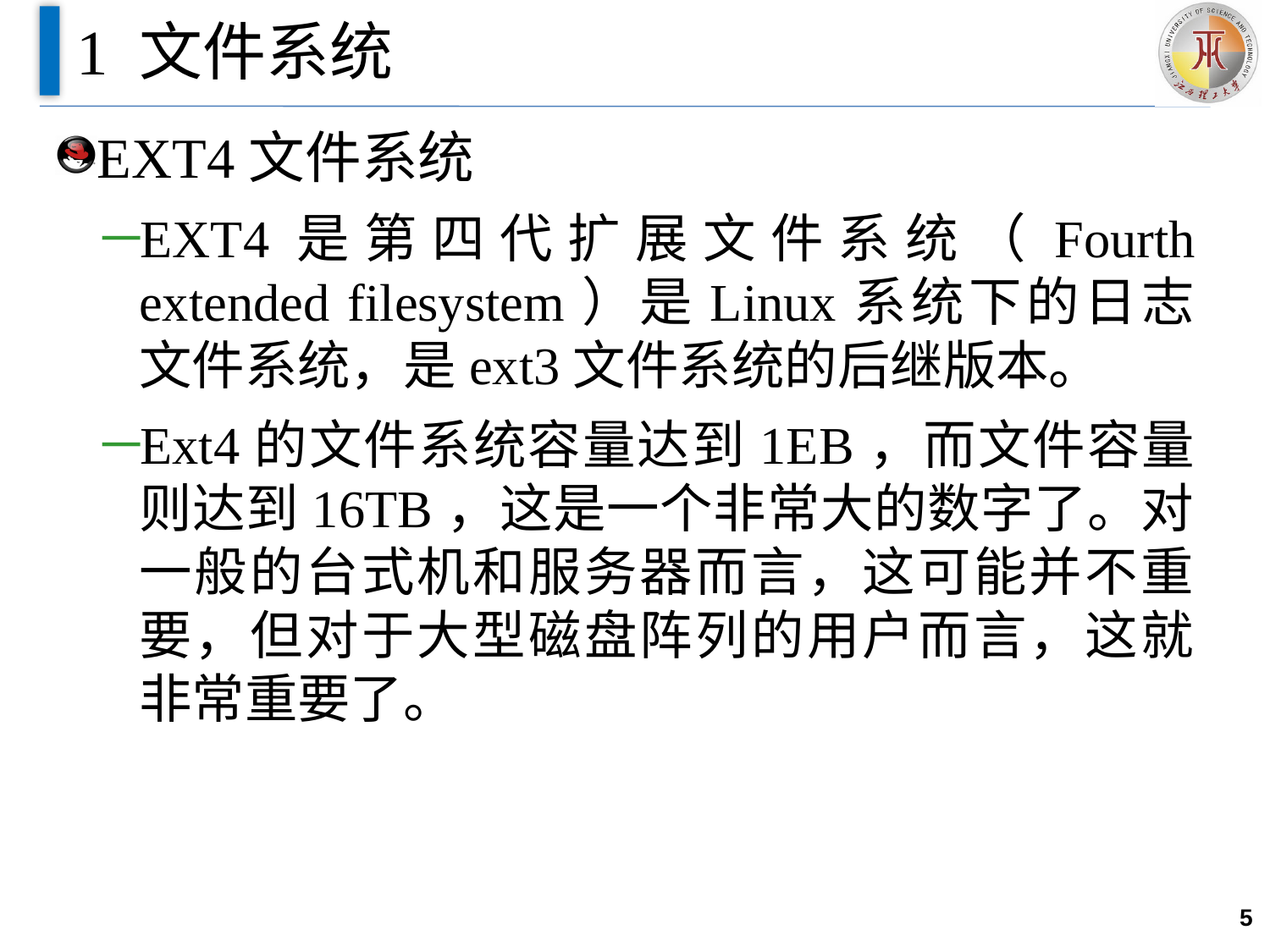

# 1 文件系统
EXT4文件系统
EXT4是第四代扩展文件系统（Fourth extended filesystem）是Linux系统下的日志文件系统，是ext3文件系统的后继版本。
Ext4的文件系统容量达到1EB，而文件容量则达到16TB，这是一个非常大的数字了。对一般的台式机和服务器而言，这可能并不重要，但对于大型磁盘阵列的用户而言，这就非常重要了。
5